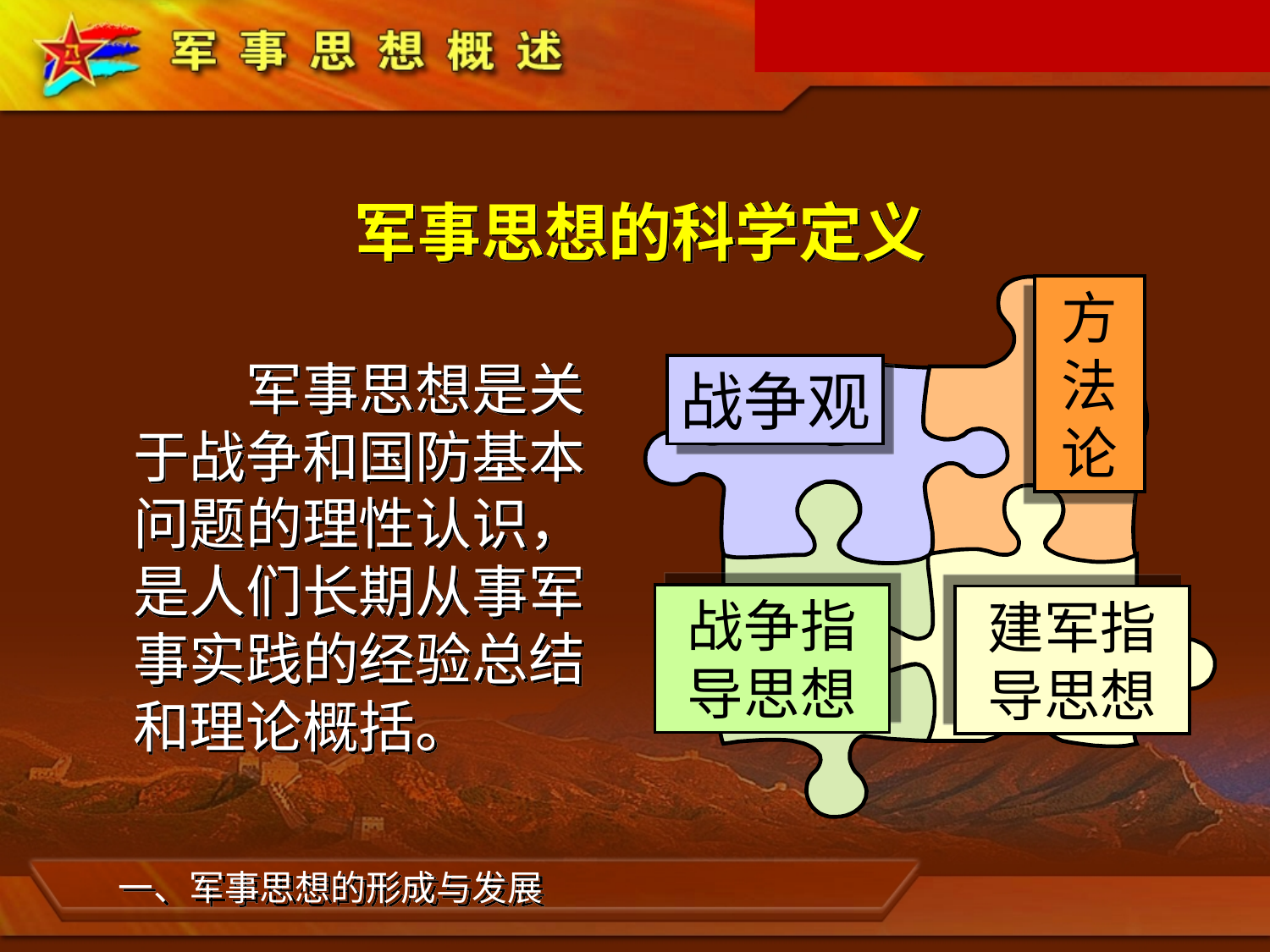

军事思想的科学定义

方法论
　　军事思想是关于战争和国防基本问题的理性认识，是人们长期从事军事实践的经验总结和理论概括。
战争观
战争指导思想
建军指导思想
一、军事思想的形成与发展